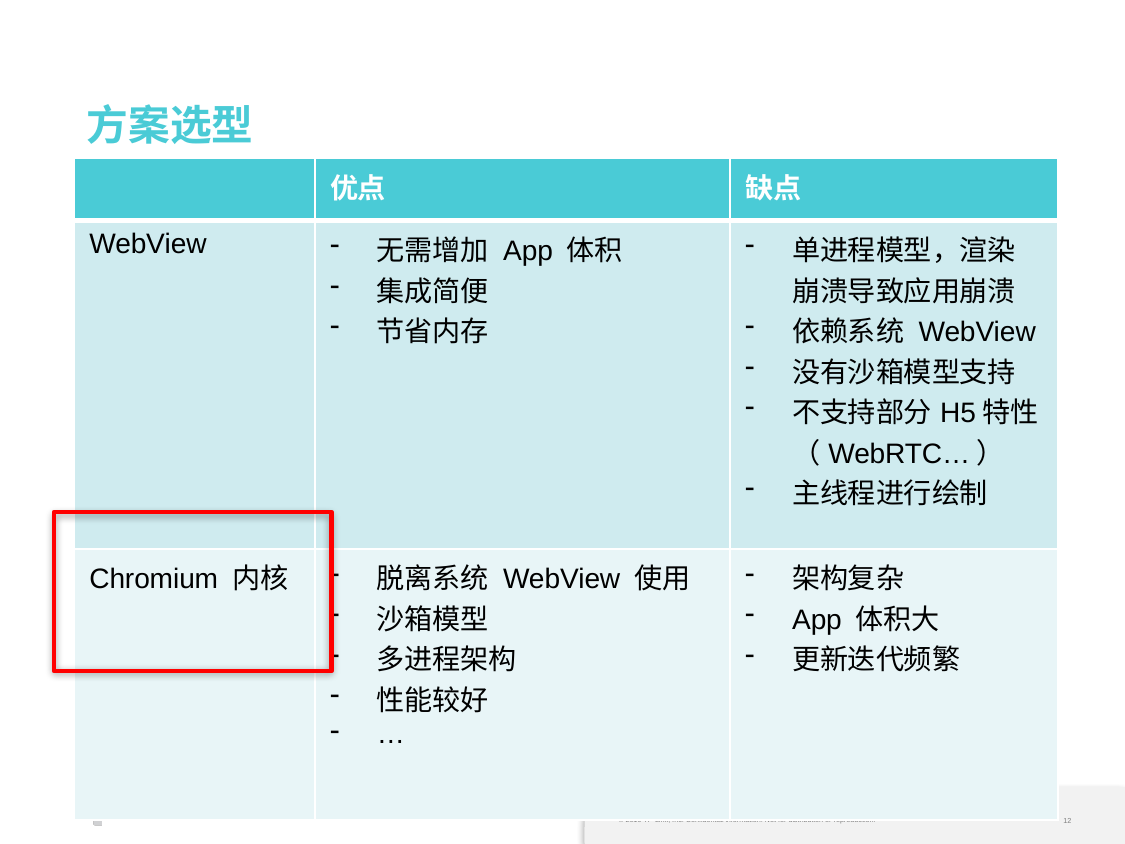

# 方案选型
|  | 优点 | 缺点 |
| --- | --- | --- |
| WebView | 无需增加 App 体积 集成简便 节省内存 | 单进程模型，渲染崩溃导致应用崩溃 依赖系统 WebView 没有沙箱模型支持 不支持部分H5特性（WebRTC…） 主线程进行绘制 |
| Chromium 内核 | 脱离系统 WebView 使用 沙箱模型 多进程架构 性能较好 … | 架构复杂 App 体积大 更新迭代频繁 |